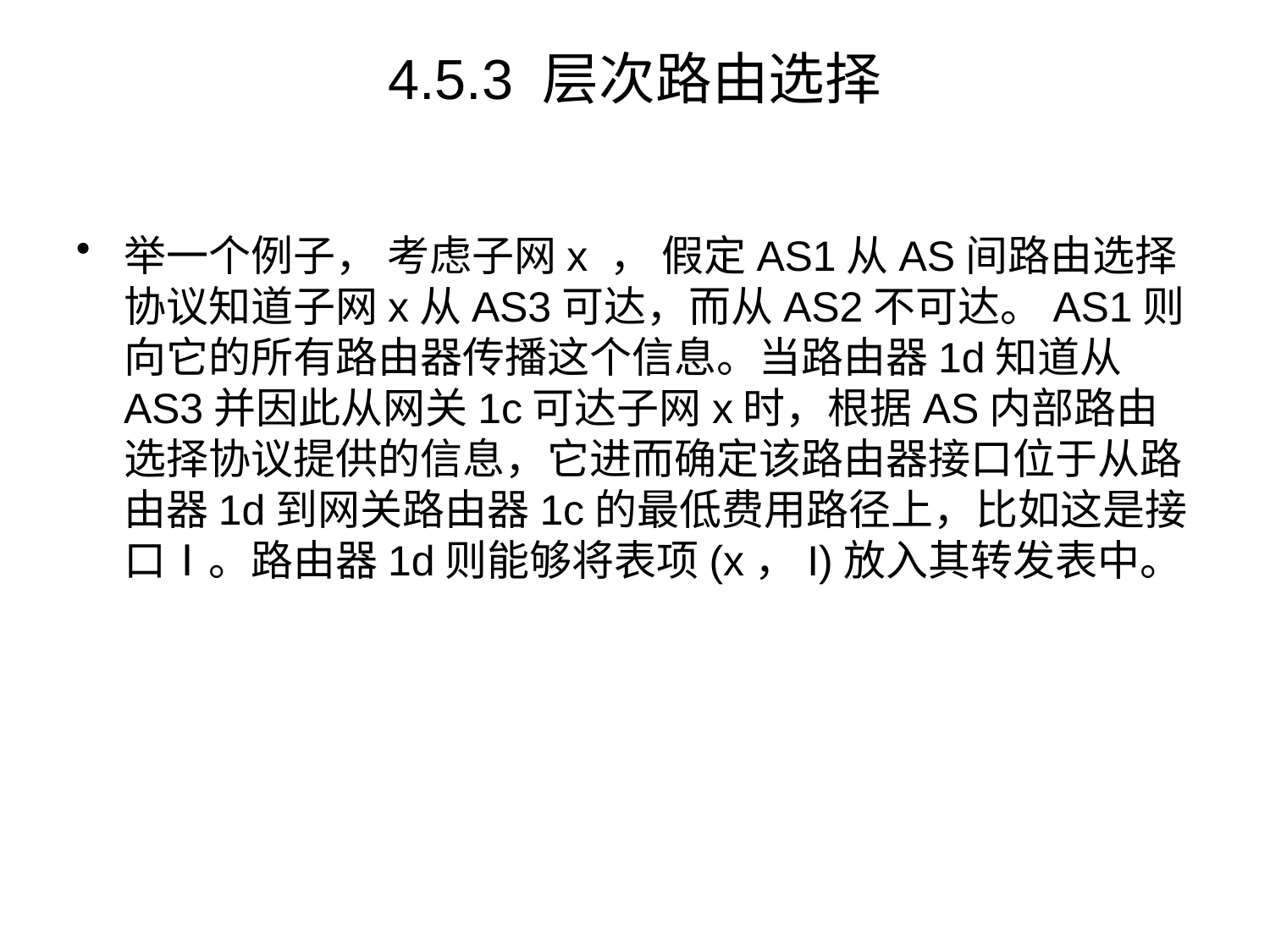

# 4.5.3 层次路由选择
举一个例子， 考虑子网x ， 假定AS1从AS间路由选择协议知道子网x从AS3可达，而从AS2不可达。AS1则向它的所有路由器传播这个信息。当路由器1d知道从AS3并因此从网关1c可达子网x时，根据AS内部路由选择协议提供的信息，它进而确定该路由器接口位于从路由器1d到网关路由器1c的最低费用路径上，比如这是接口Ⅰ。路由器1d则能够将表项(x，I)放入其转发表中。